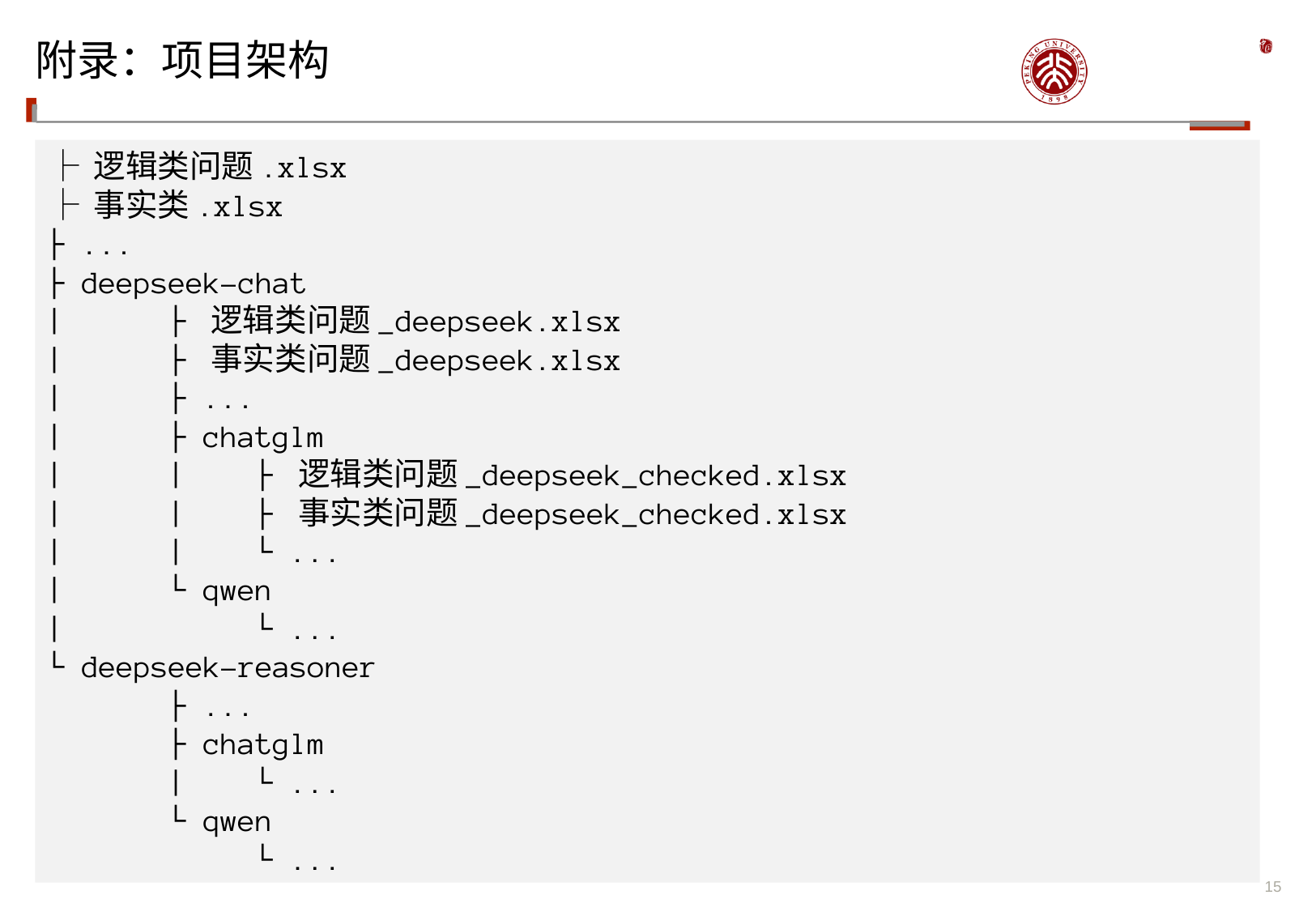

# 附录：项目架构
├ 逻辑类问题.xlsx
├ 事实类.xlsx
├ ...
├ deepseek-chat
|	├ 逻辑类问题_deepseek.xlsx
|	├ 事实类问题_deepseek.xlsx
|	├ ...
|	├ chatglm
|	|    ├ 逻辑类问题_deepseek_checked.xlsx
|	|    ├ 事实类问题_deepseek_checked.xlsx
|	|    └ ...
|	└ qwen
|	     └ ...
└ deepseek-reasoner
	├ ...
	├ chatglm
	|    └ ...
	└ qwen
	     └ ...